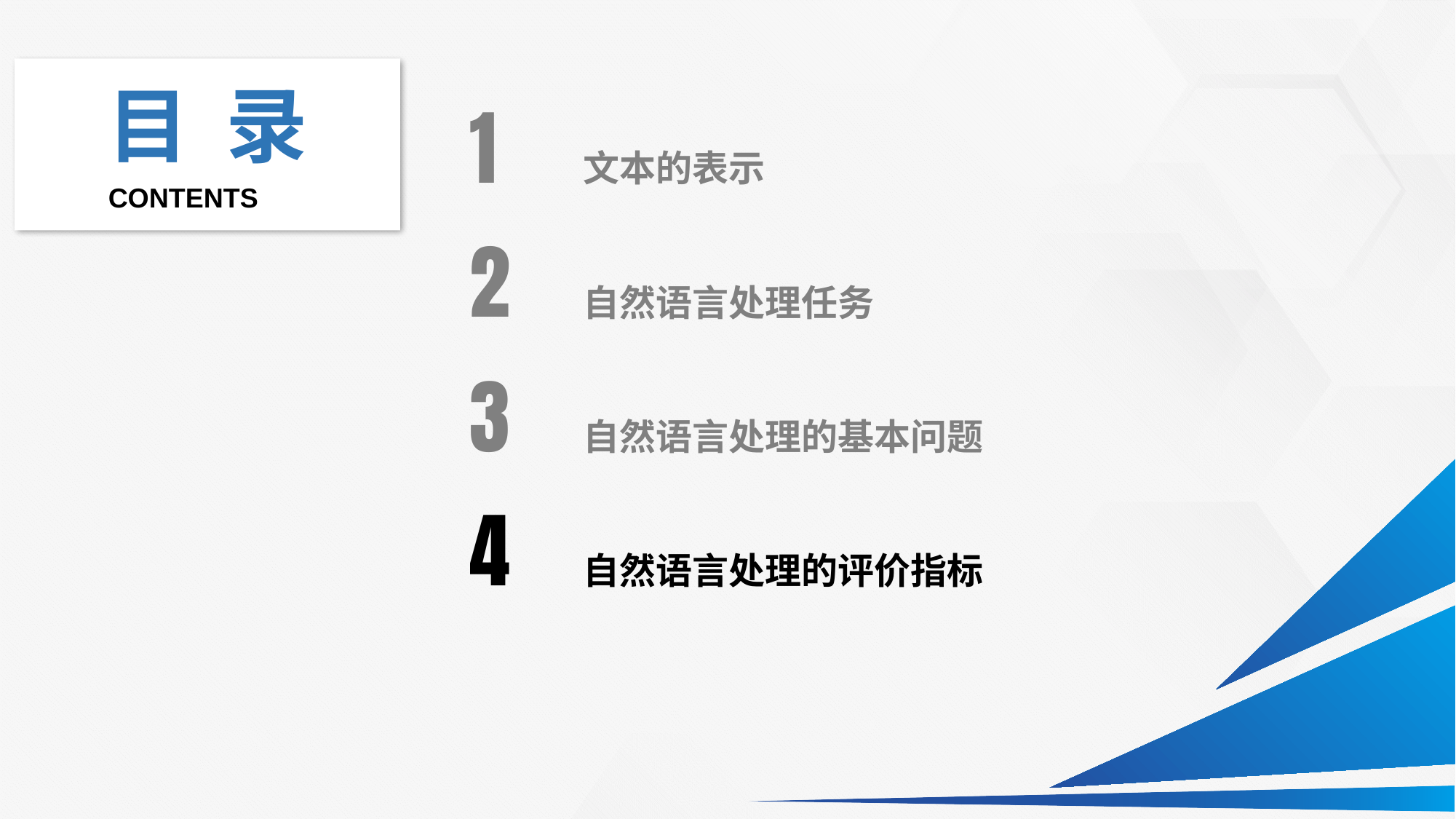

1
文本的表示
2
自然语言处理任务
3
自然语言处理的基本问题
4
自然语言处理的评价指标